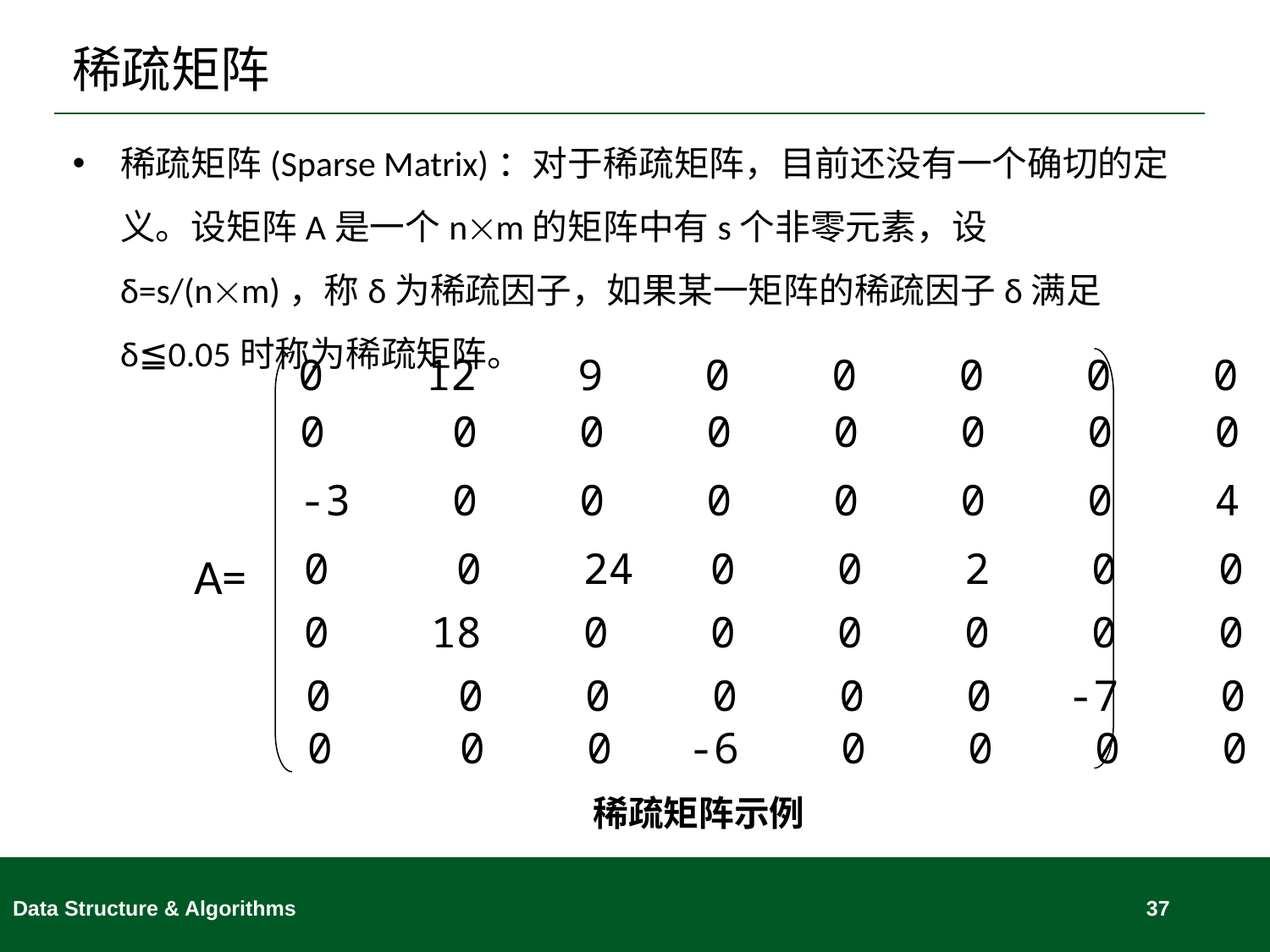

# 稀疏矩阵
稀疏矩阵(Sparse Matrix)：对于稀疏矩阵，目前还没有一个确切的定义。设矩阵A是一个n×m的矩阵中有s个非零元素，设 δ=s/(n×m)，称δ为稀疏因子，如果某一矩阵的稀疏因子δ满足δ≦0.05时称为稀疏矩阵。
0    12    9    0    0    0    0    0

0     0    0    0    0    0    0    0
-3    0    0    0    0    0    0    4
0     0    24   0    0    2    0    0
A=
0    18    0    0    0    0    0    0
0     0    0    0    0    0   -7    0
0     0    0   -6    0    0    0    0
稀疏矩阵示例
Data Structure & Algorithms
37